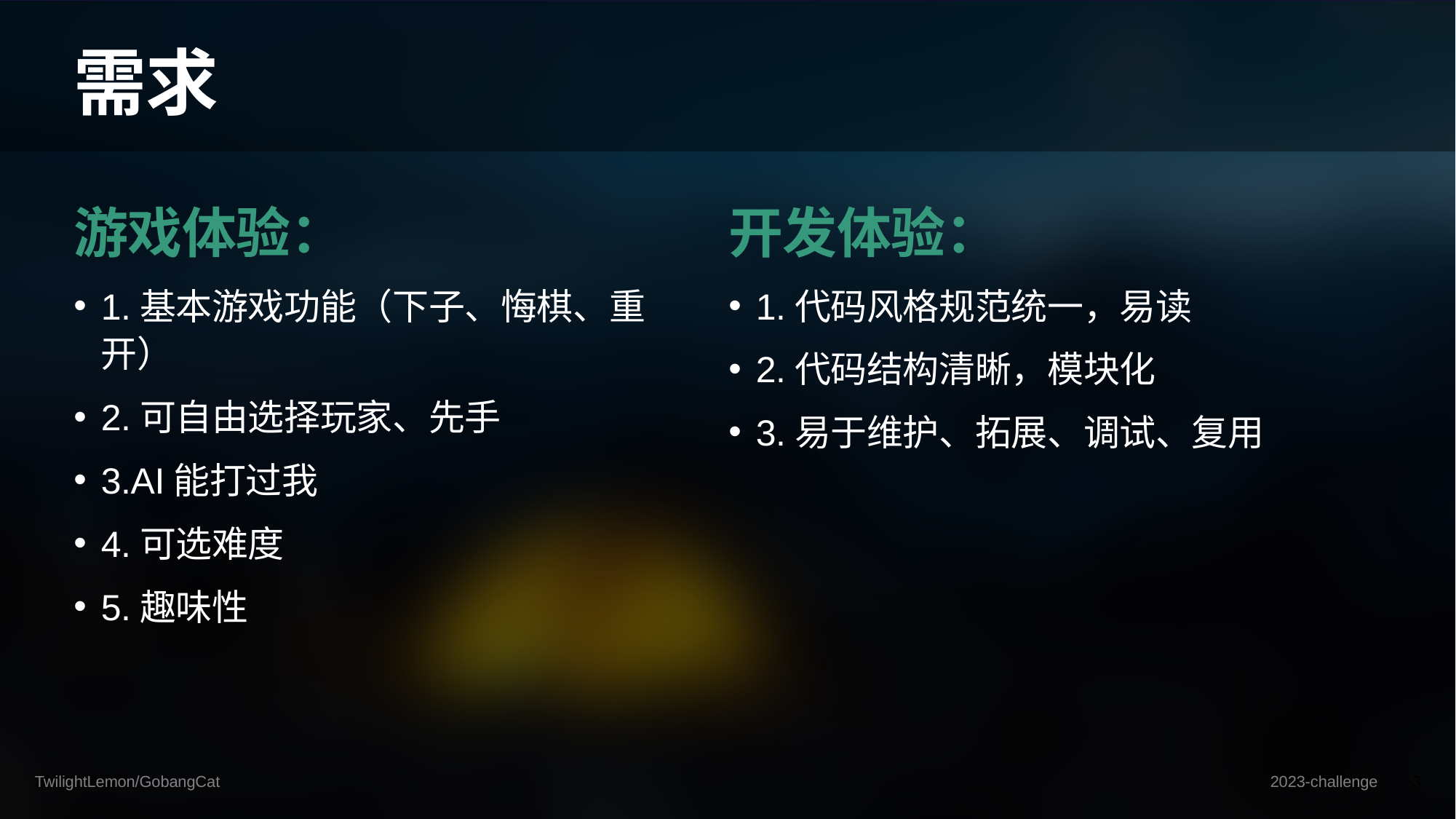

需求
游戏体验：
1.基本游戏功能（下子、悔棋、重开）
2.可自由选择玩家、先手
3.AI能打过我
4.可选难度
5.趣味性
开发体验：
1.代码风格规范统一，易读
2.代码结构清晰，模块化
3.易于维护、拓展、调试、复用
2023-challenge
20XX
TwilightLemon/GobangCat
演示文稿标题
3